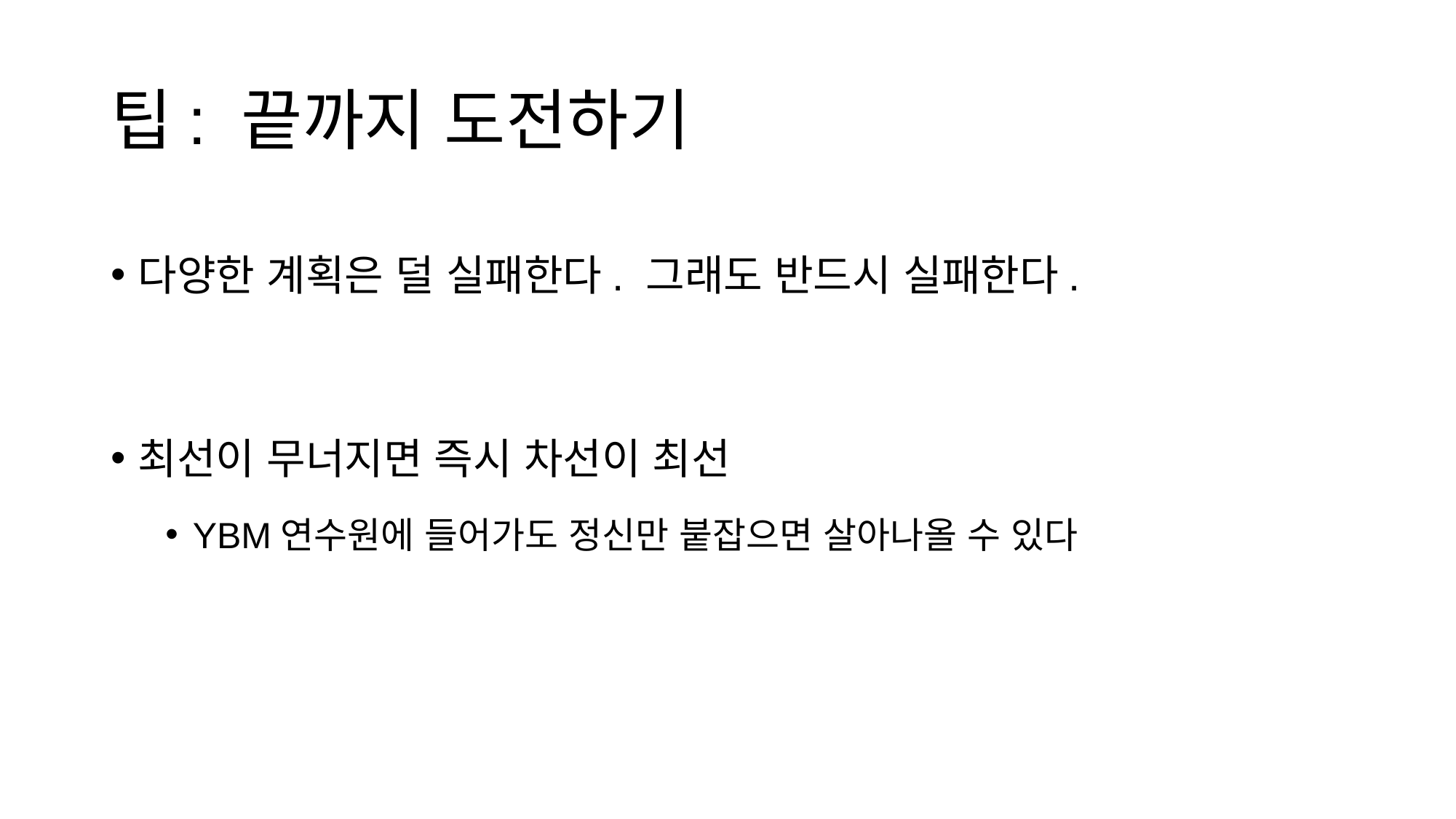

# 팁: 끝까지 도전하기
다양한 계획은 덜 실패한다. 그래도 반드시 실패한다.

최선이 무너지면 즉시 차선이 최선
YBM연수원에 들어가도 정신만 붙잡으면 살아나올 수 있다